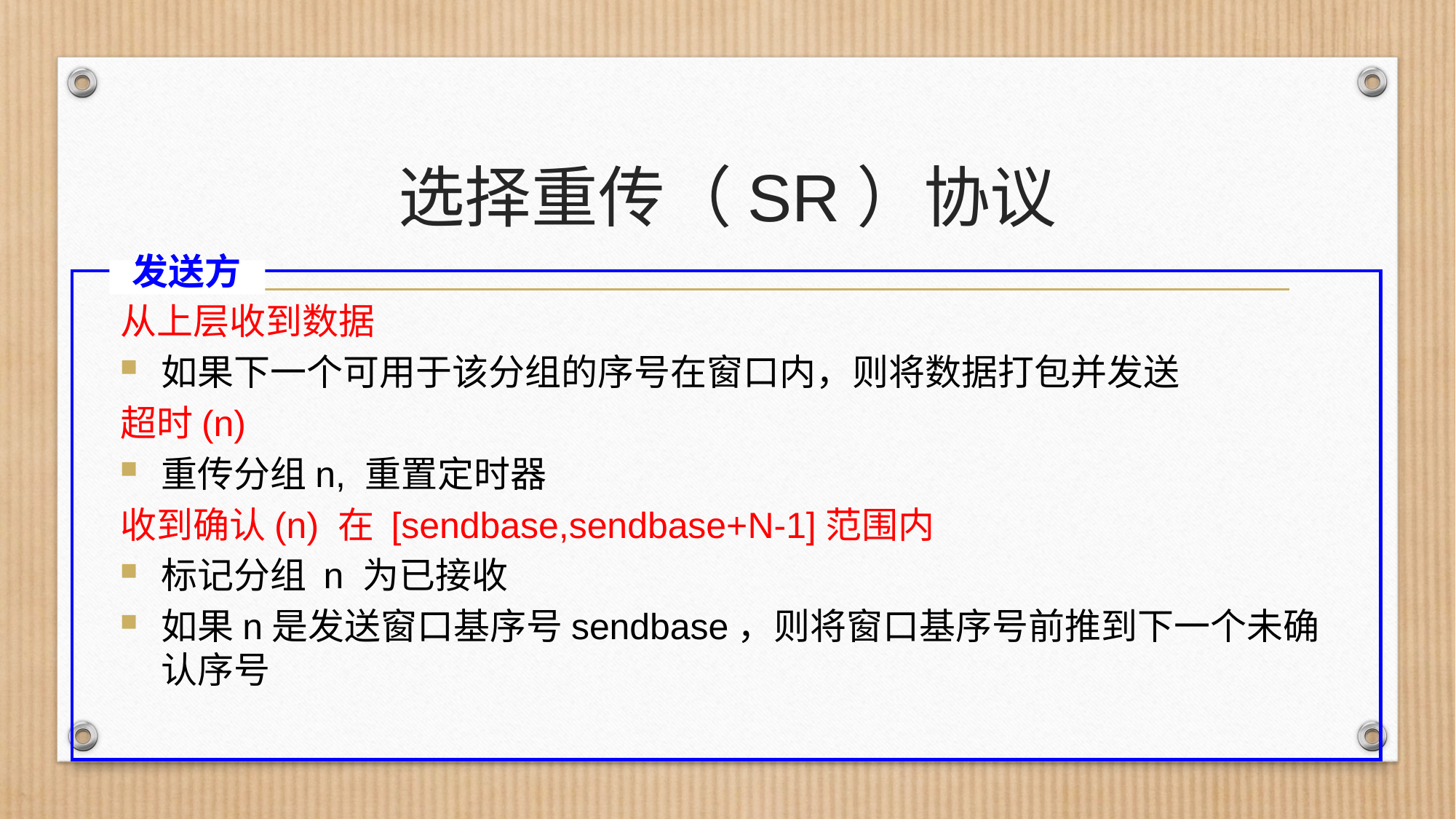

# 选择重传（SR）协议
发送方

从上层收到数据
如果下一个可用于该分组的序号在窗口内，则将数据打包并发送
超时(n)
重传分组n, 重置定时器
收到确认(n) 在 [sendbase,sendbase+N-1]范围内
标记分组 n 为已接收
如果n是发送窗口基序号sendbase，则将窗口基序号前推到下一个未确认序号